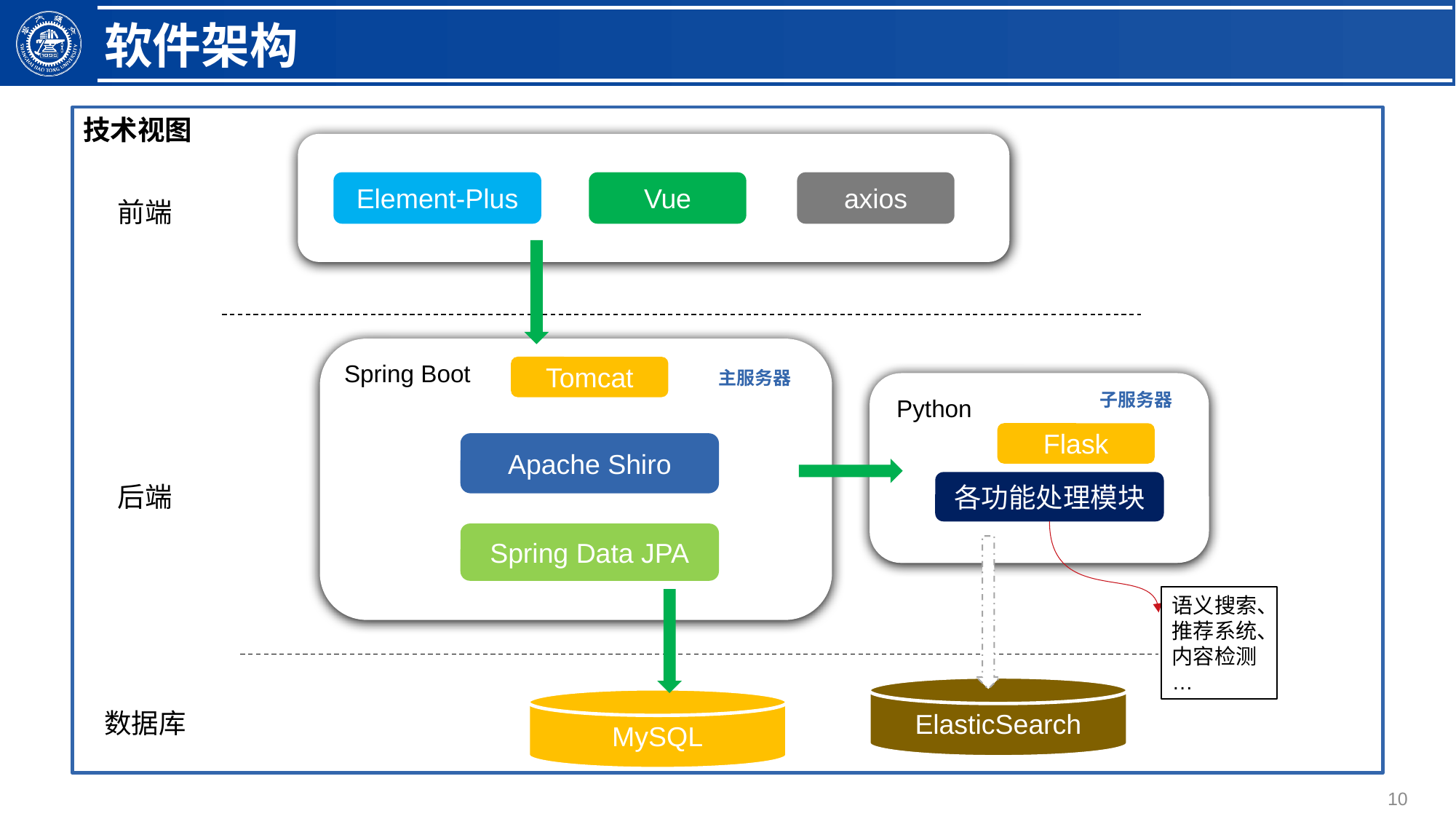

软件架构
技术视图

axios
Vue
Element-Plus
前端

Spring Boot
Tomcat
主服务器

子服务器
Python

Flask
Apache Shiro
各功能处理模块
后端
Spring Data JPA

语义搜索、
推荐系统、
内容检测
…

ElasticSearch
MySQL
数据库
10